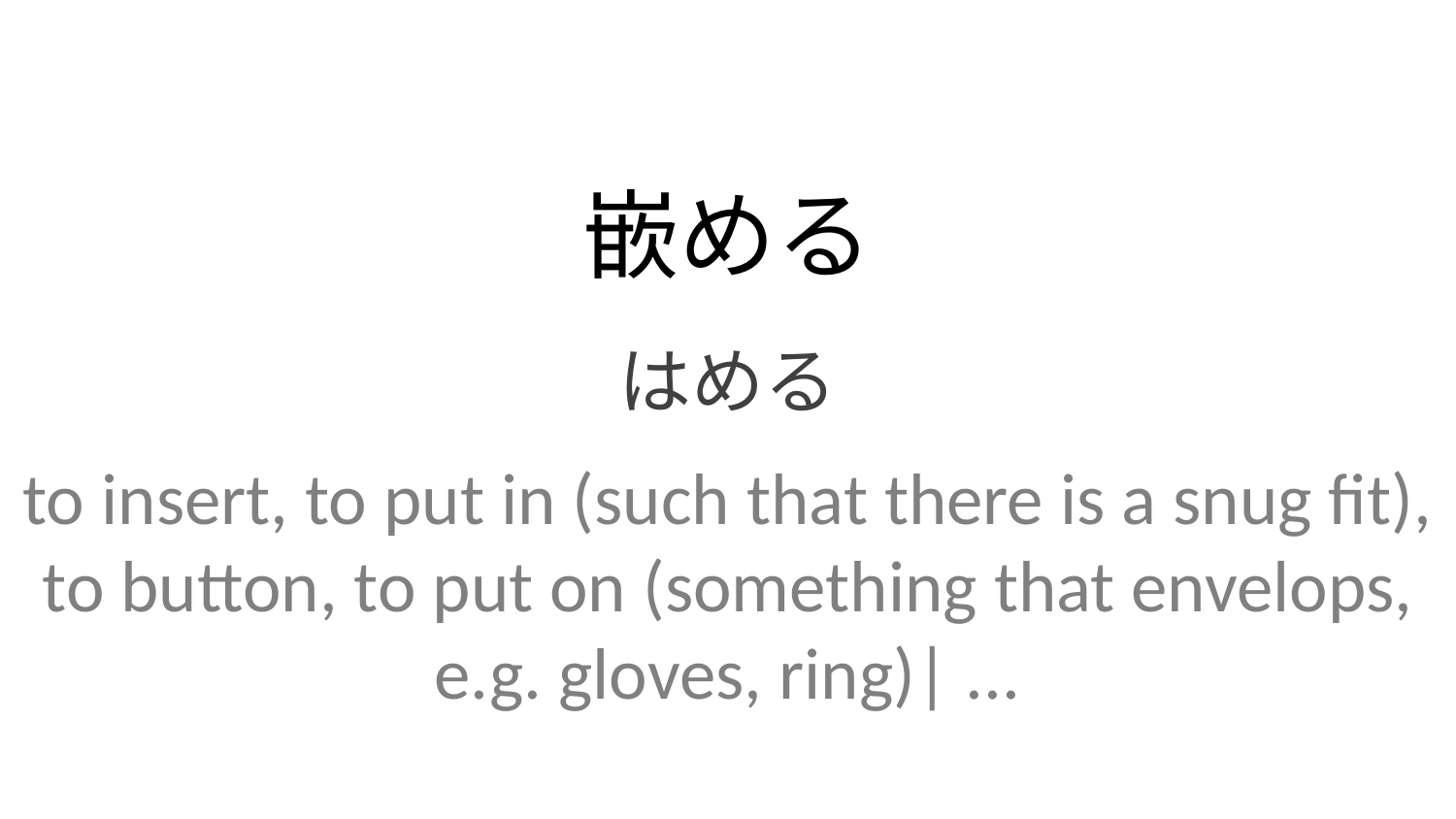

嵌める

はめる
to insert, to put in (such that there is a snug fit), to button, to put on (something that envelops, e.g. gloves, ring)| ...